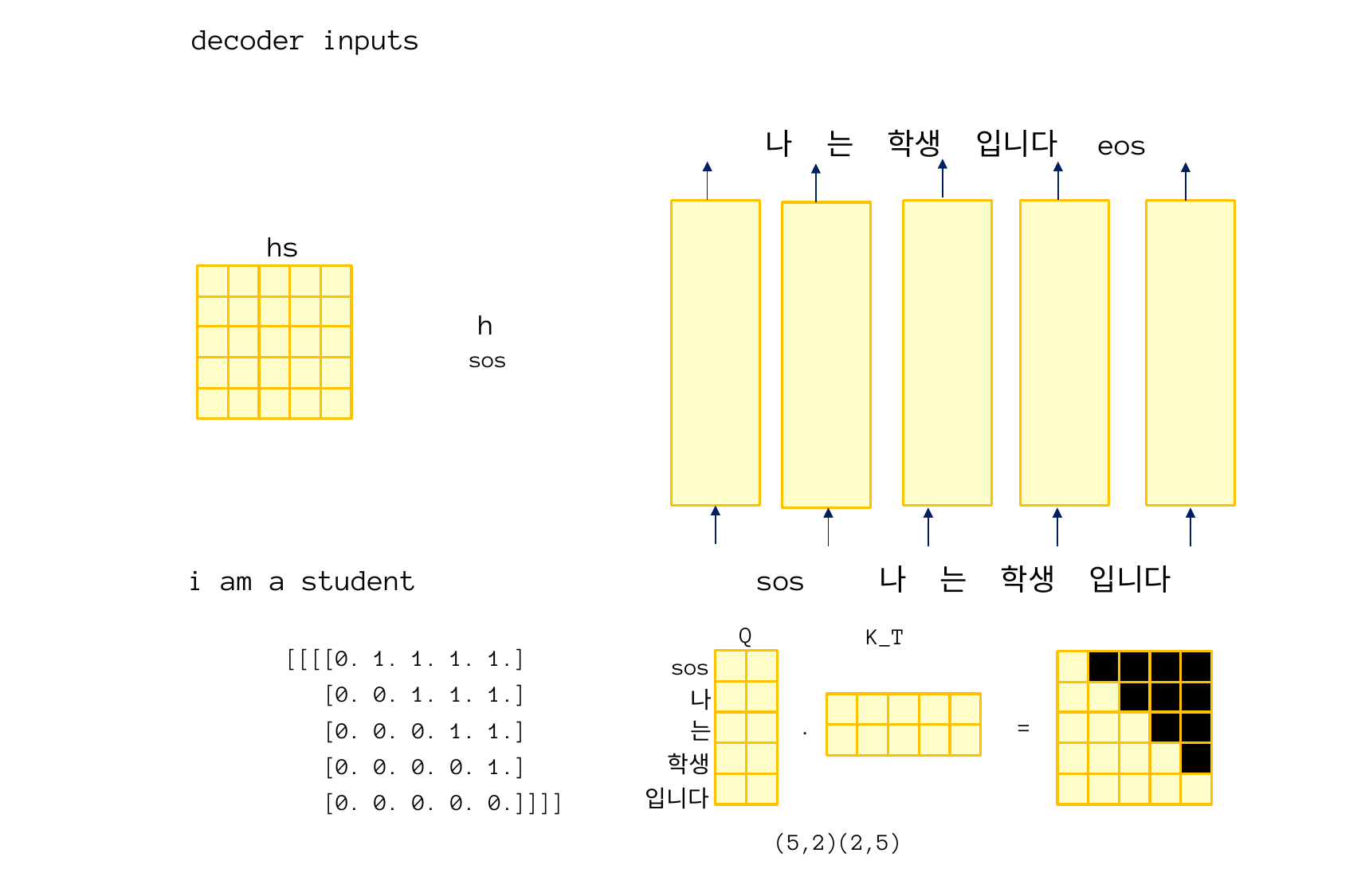

decoder inputs
나    는    학생    입니다    eos

hs

h

sos

i am a student
sos    나    는    학생    입니다
Q
K_T
[[[[0. 1. 1. 1. 1.]
   [0. 0. 1. 1. 1.]
   [0. 0. 0. 1. 1.]
   [0. 0. 0. 0. 1.]
   [0. 0. 0. 0. 0.]]]]
sos

나

=
.
는

학생

입니다

(5,2)(2,5)